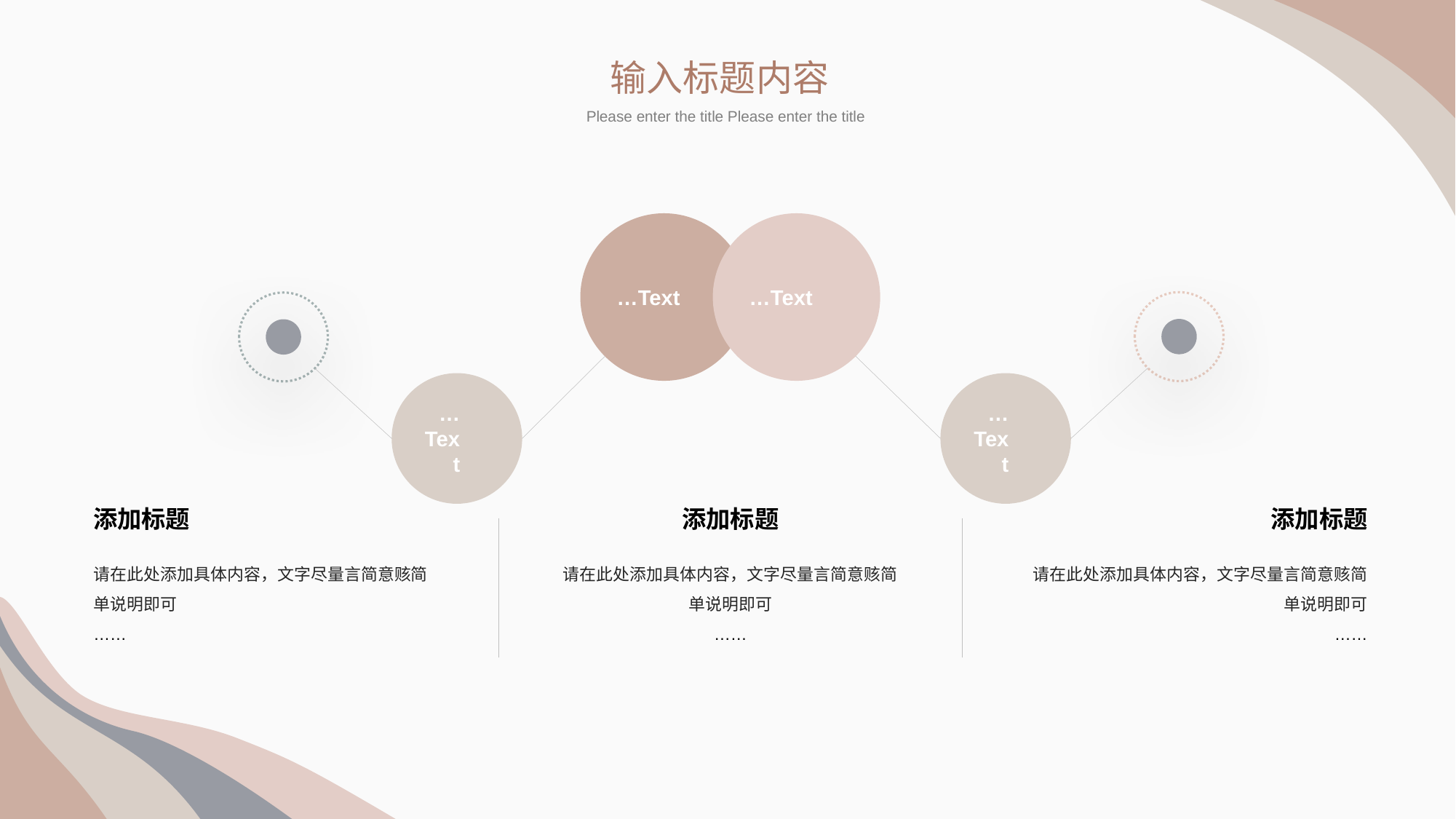

输入标题内容
Please enter the title Please enter the title
…Text
…Text

…Text
…Text
添加标题
请在此处添加具体内容，文字尽量言简意赅简单说明即可
……
添加标题
请在此处添加具体内容，文字尽量言简意赅简单说明即可
……
添加标题
请在此处添加具体内容，文字尽量言简意赅简单说明即可
……